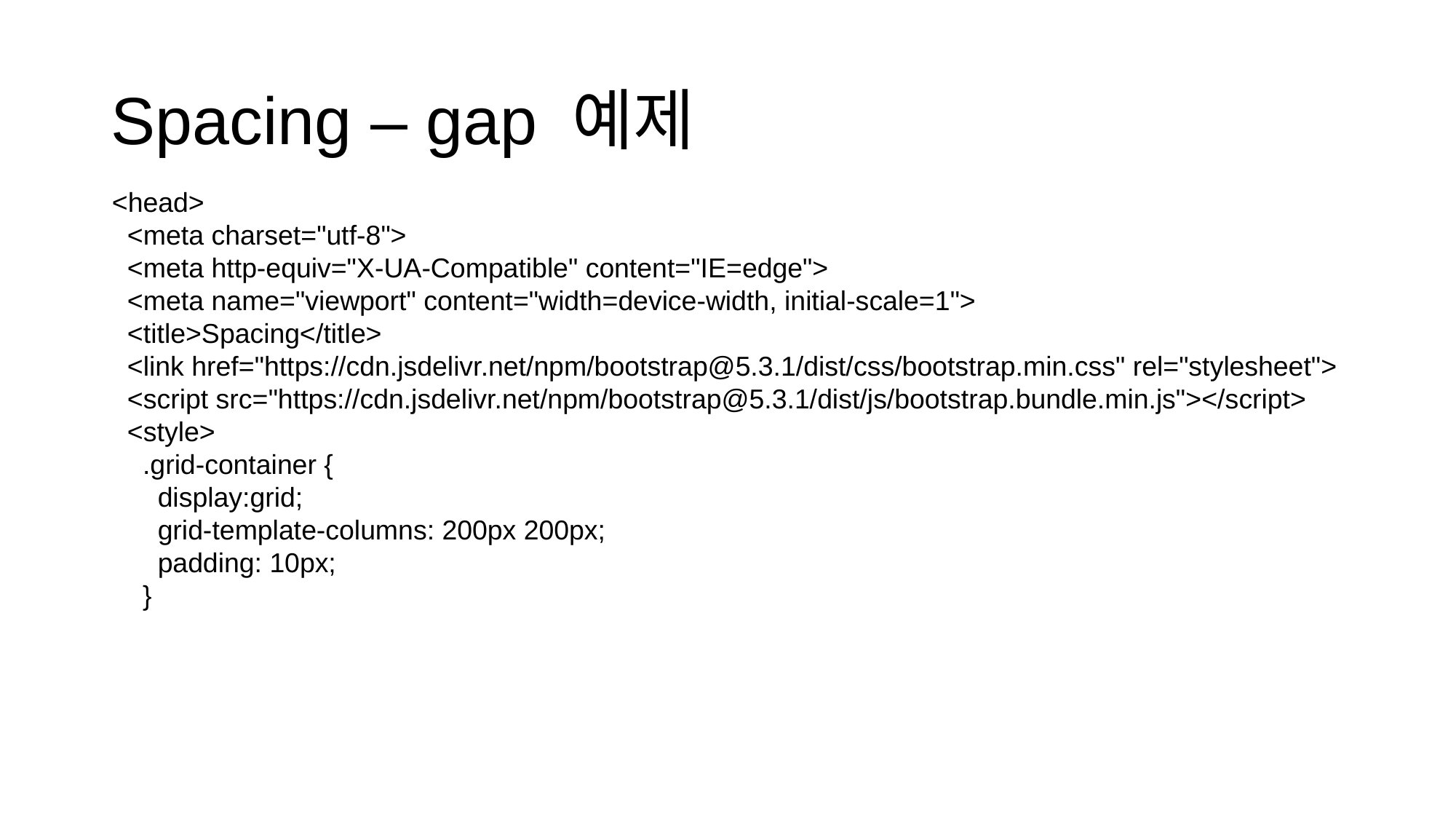

# Spacing – gap 예제
  <head>
    <meta charset="utf-8">
    <meta http-equiv="X-UA-Compatible" content="IE=edge">
    <meta name="viewport" content="width=device-width, initial-scale=1">
    <title>Spacing</title>
    <link href="https://cdn.jsdelivr.net/npm/bootstrap@5.3.1/dist/css/bootstrap.min.css" rel="stylesheet">
    <script src="https://cdn.jsdelivr.net/npm/bootstrap@5.3.1/dist/js/bootstrap.bundle.min.js"></script>
    <style>
      .grid-container {
        display:grid;
        grid-template-columns: 200px 200px;
        padding: 10px;
      }